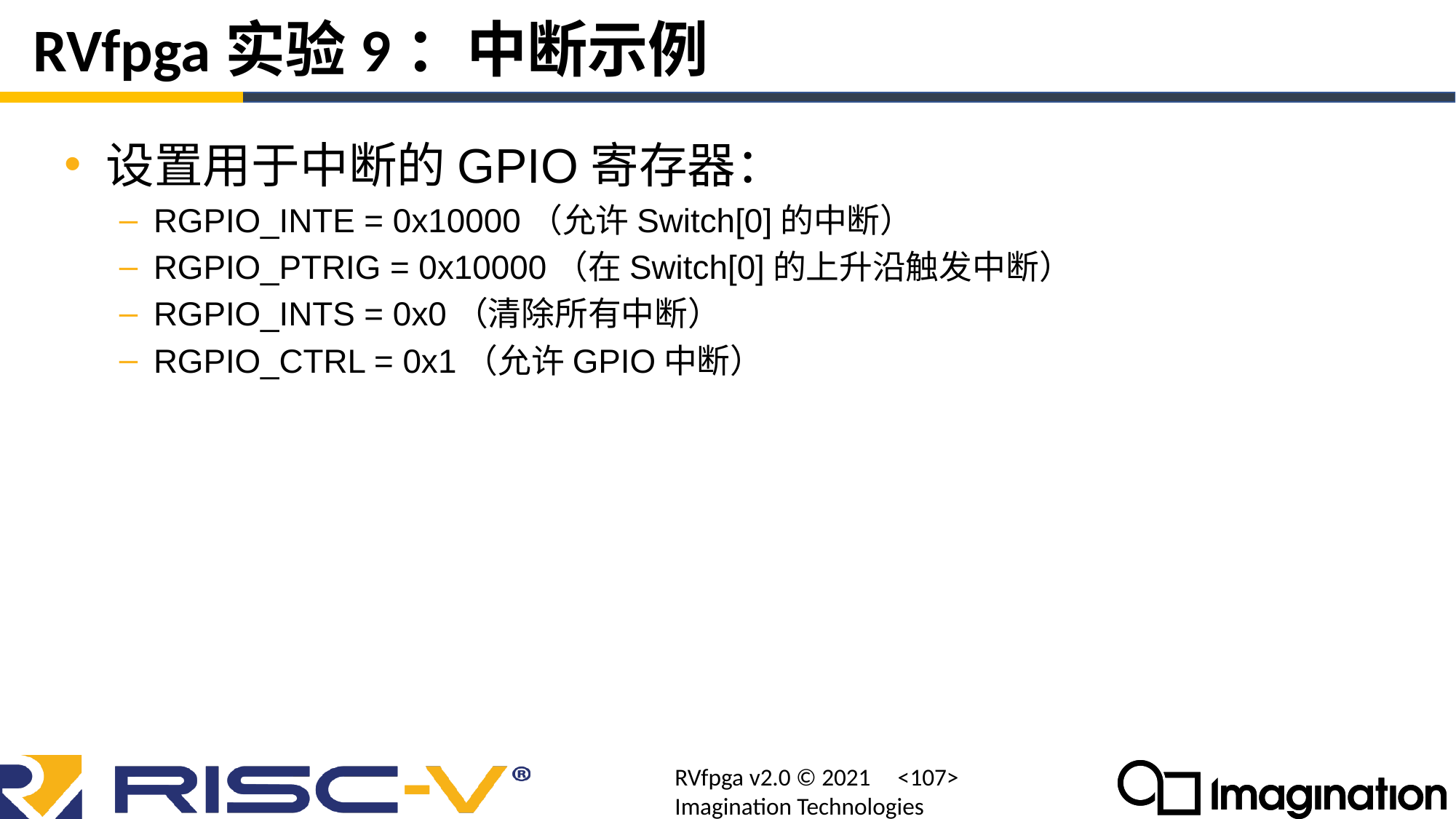

# RVfpga实验9：中断示例
设置用于中断的GPIO寄存器：
RGPIO_INTE = 0x10000（允许Switch[0]的中断）
RGPIO_PTRIG = 0x10000（在Switch[0]的上升沿触发中断）
RGPIO_INTS = 0x0（清除所有中断）
RGPIO_CTRL = 0x1（允许GPIO中断）